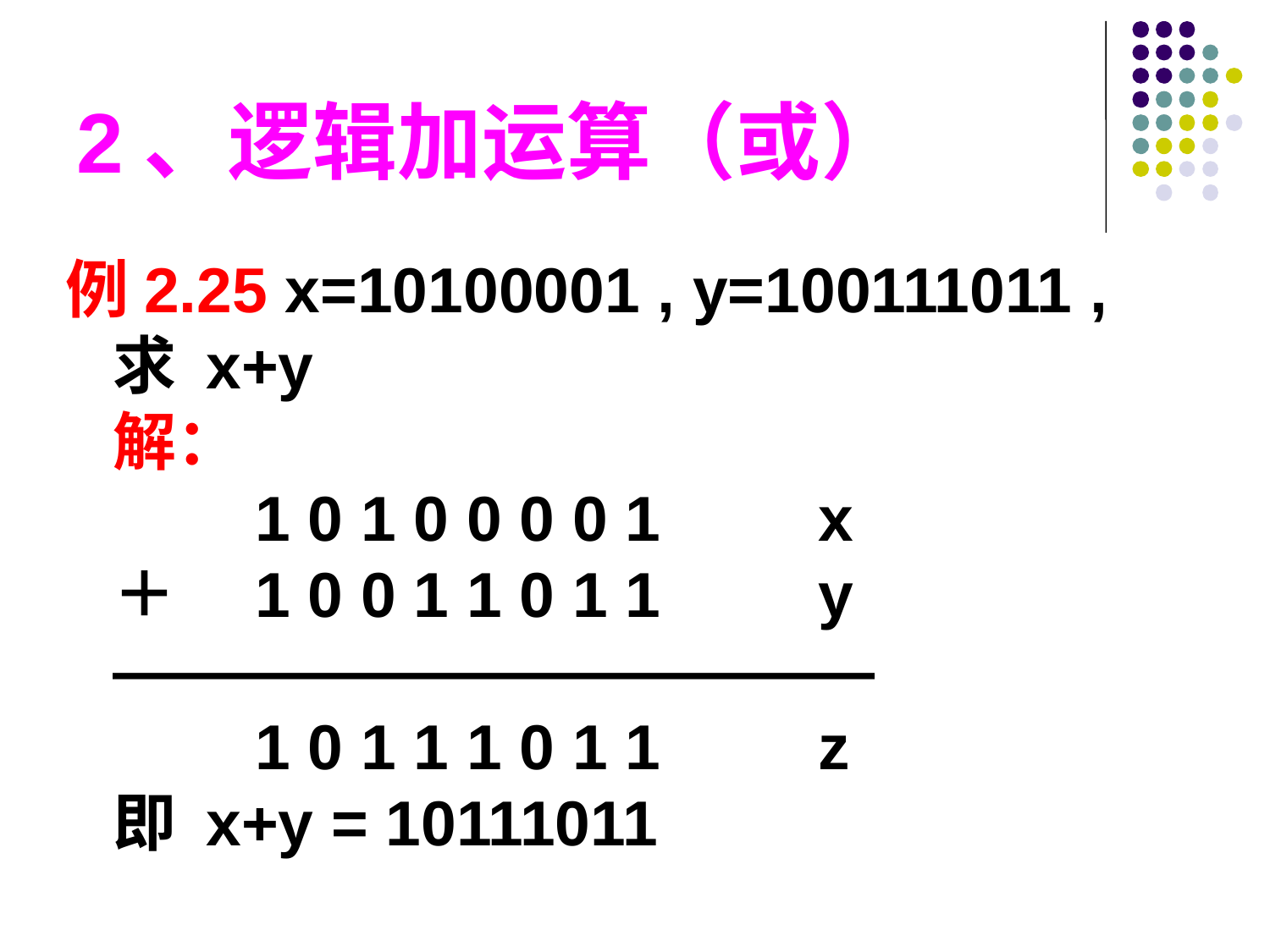

2、逻辑加运算（或）
例2.25 x=10100001 , y=100111011 , 求 x+y
解：
　　1 0 1 0 0 0 0 1　　x
＋　1 0 0 1 1 0 1 1　　y
————————————
　　1 0 1 1 1 0 1 1　　z
即 x+y = 10111011
#
81